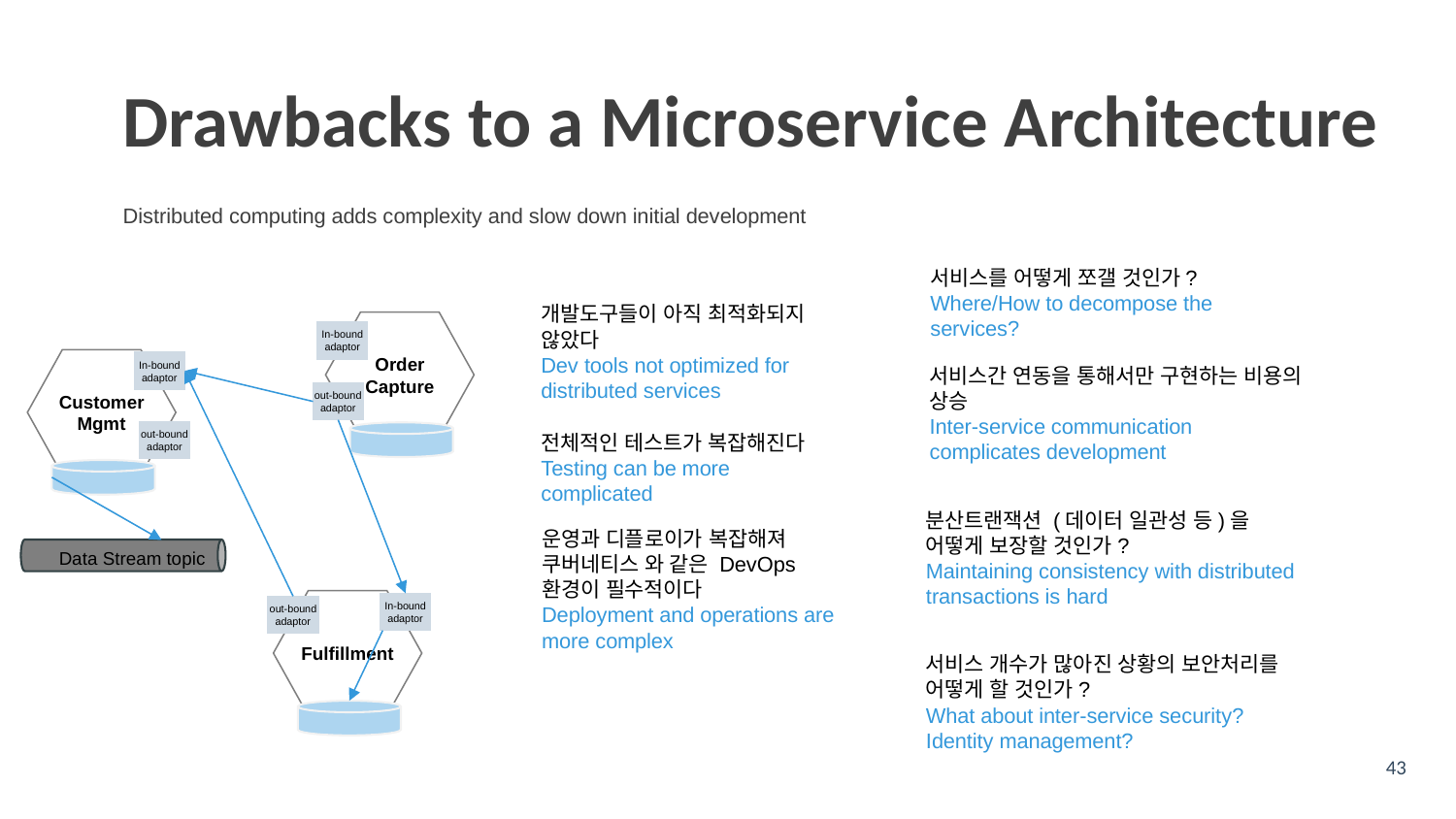

# Drawbacks to a Microservice Architecture

Distributed computing adds complexity and slow down initial development
서비스를 어떻게 쪼갤 것인가?
Where/How to decompose the services?
개발도구들이 아직 최적화되지 않았다
Dev tools not optimized for distributed services
Order
Capture

In-bound
adaptor
out-bound
adaptor
Customer
Mgmt

In-bound
adaptor
out-bound
adaptor
서비스간 연동을 통해서만 구현하는 비용의 상승
Inter-service communication complicates development
전체적인 테스트가 복잡해진다
Testing can be more complicated
분산트랜잭션 (데이터 일관성 등)을 어떻게 보장할 것인가?
Maintaining consistency with distributed transactions is hard
운영과 디플로이가 복잡해져 쿠버네티스 와 같은 DevOps 환경이 필수적이다
Deployment and operations are more complex

Data Stream topic
Fulfillment

In-bound
adaptor
out-bound
adaptor
서비스 개수가 많아진 상황의 보안처리를 어떻게 할 것인가?
What about inter-service security? Identity management?